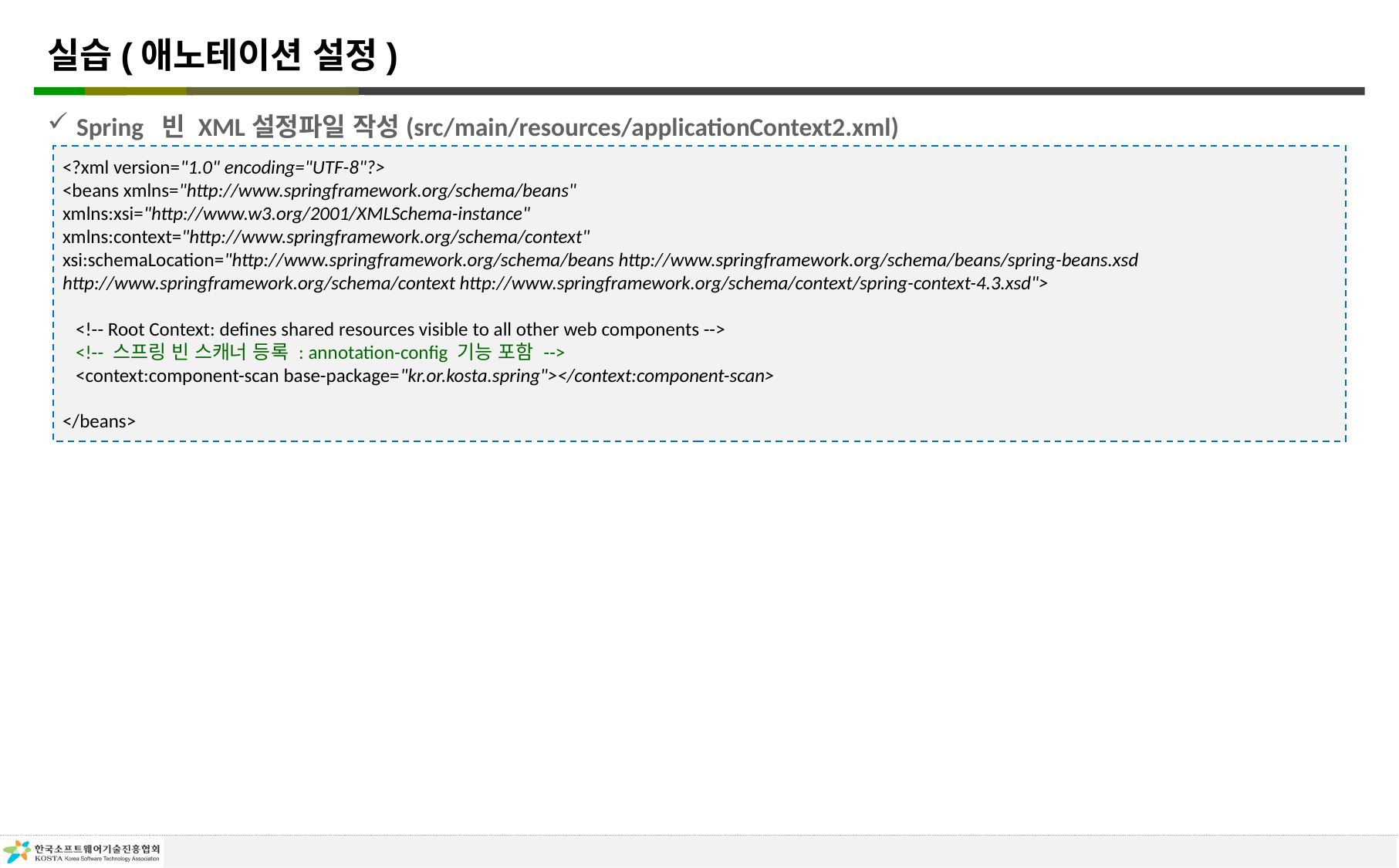

# 실습(애노테이션 설정)
Spring  빈 XML설정파일 작성(src/main/resources/applicationContext2.xml)
<?xml version="1.0" encoding="UTF-8"?>
<beans xmlns="http://www.springframework.org/schema/beans"
xmlns:xsi="http://www.w3.org/2001/XMLSchema-instance"
xmlns:context="http://www.springframework.org/schema/context"
xsi:schemaLocation="http://www.springframework.org/schema/beans http://www.springframework.org/schema/beans/spring-beans.xsd
http://www.springframework.org/schema/context http://www.springframework.org/schema/context/spring-context-4.3.xsd">

   <!-- Root Context: defines shared resources visible to all other web components -->
   <!-- 스프링 빈 스캐너 등록 : annotation-config 기능 포함 -->
   <context:component-scan base-package="kr.or.kosta.spring"></context:component-scan>

</beans>